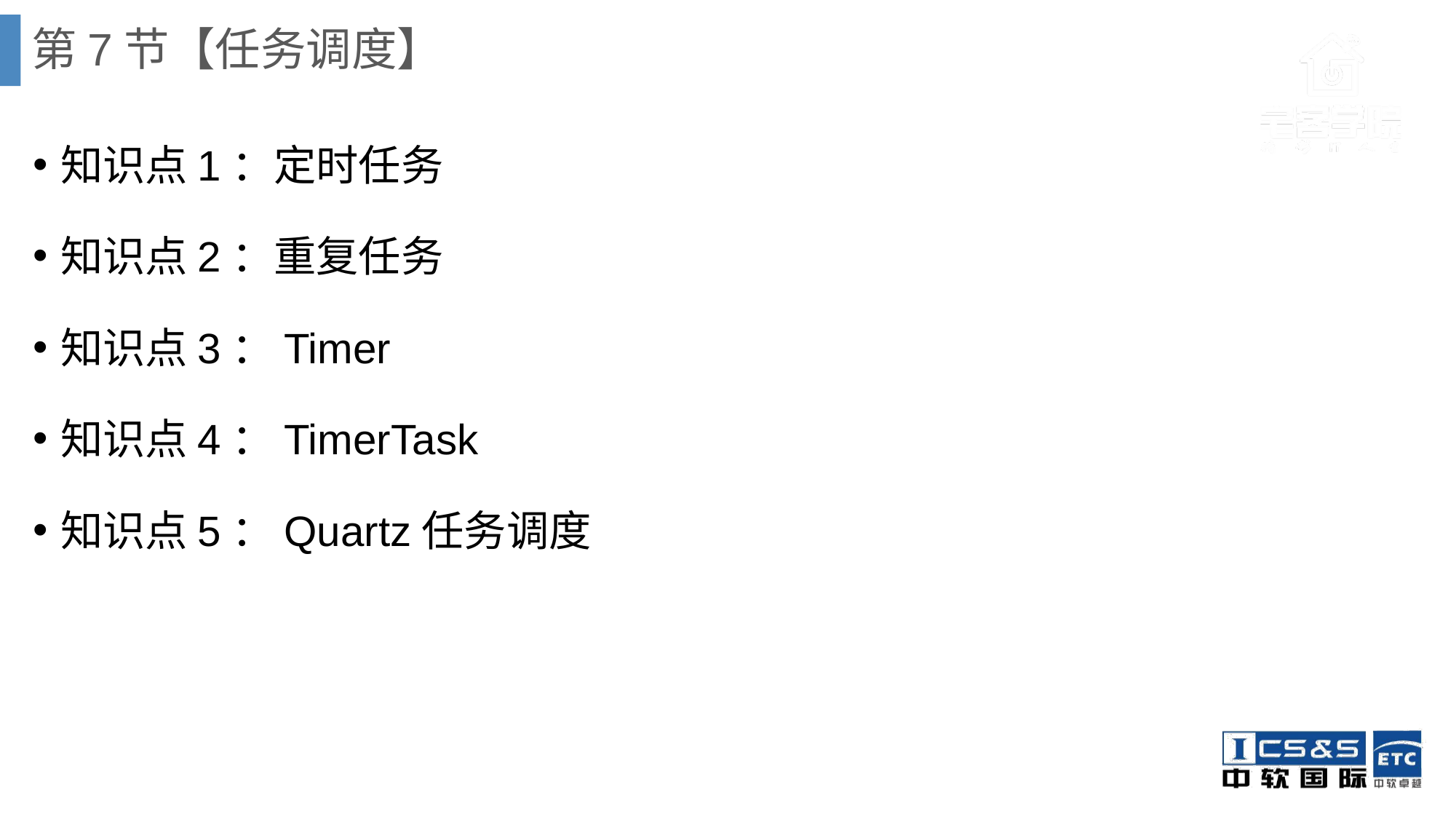

# 第7节【任务调度】
知识点1：定时任务
知识点2：重复任务
知识点3：Timer
知识点4：TimerTask
知识点5：Quartz任务调度